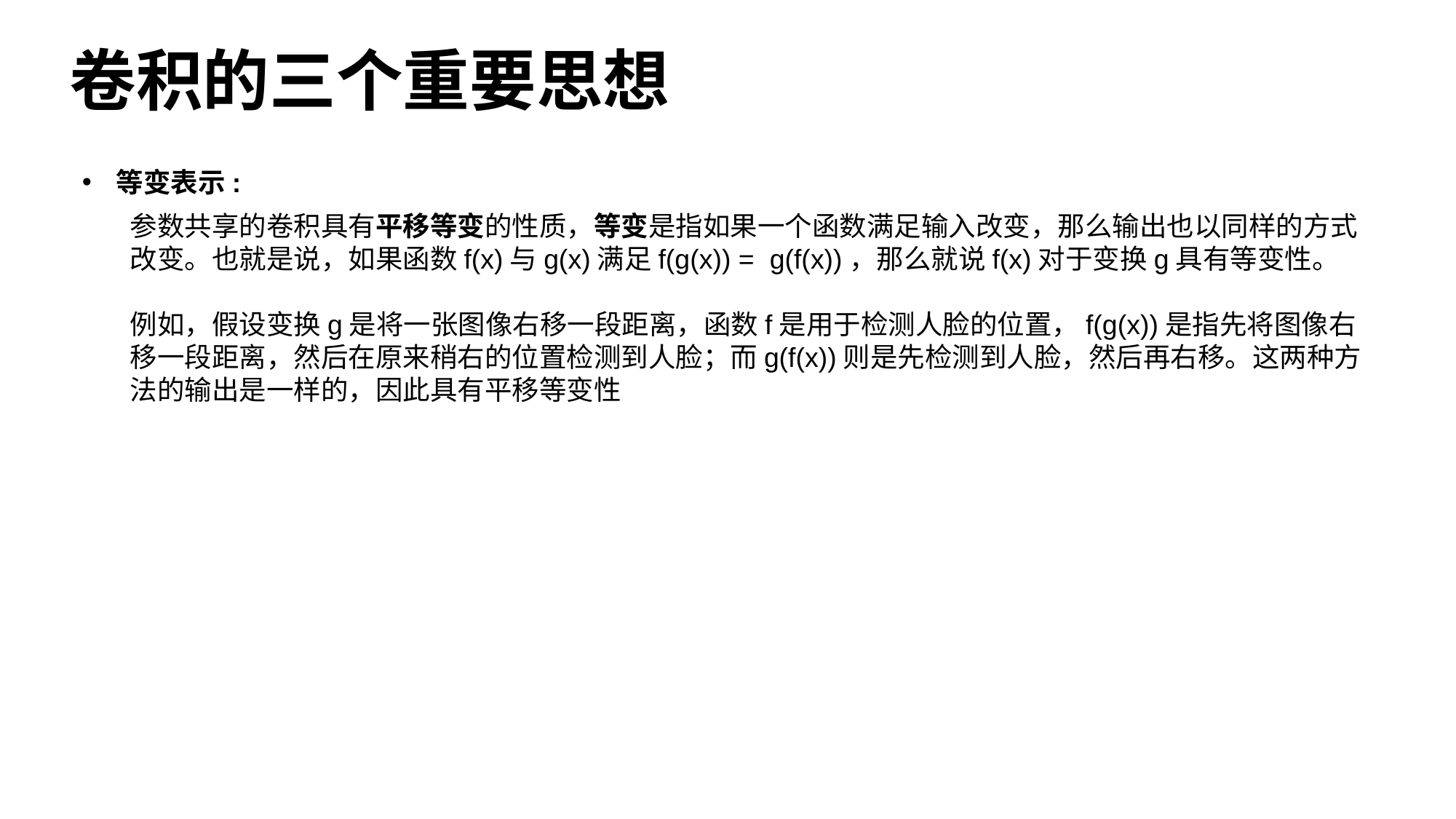

卷积的三个重要思想
等变表示:
参数共享的卷积具有平移等变的性质，等变是指如果一个函数满足输入改变，那么输出也以同样的方式改变。也就是说，如果函数f(x)与g(x)满足f(g(x)) =  g(f(x))，那么就说f(x)对于变换g具有等变性。

例如，假设变换g是将一张图像右移一段距离，函数f是用于检测人脸的位置，f(g(x))是指先将图像右移一段距离，然后在原来稍右的位置检测到人脸；而g(f(x))则是先检测到人脸，然后再右移。这两种方法的输出是一样的，因此具有平移等变性